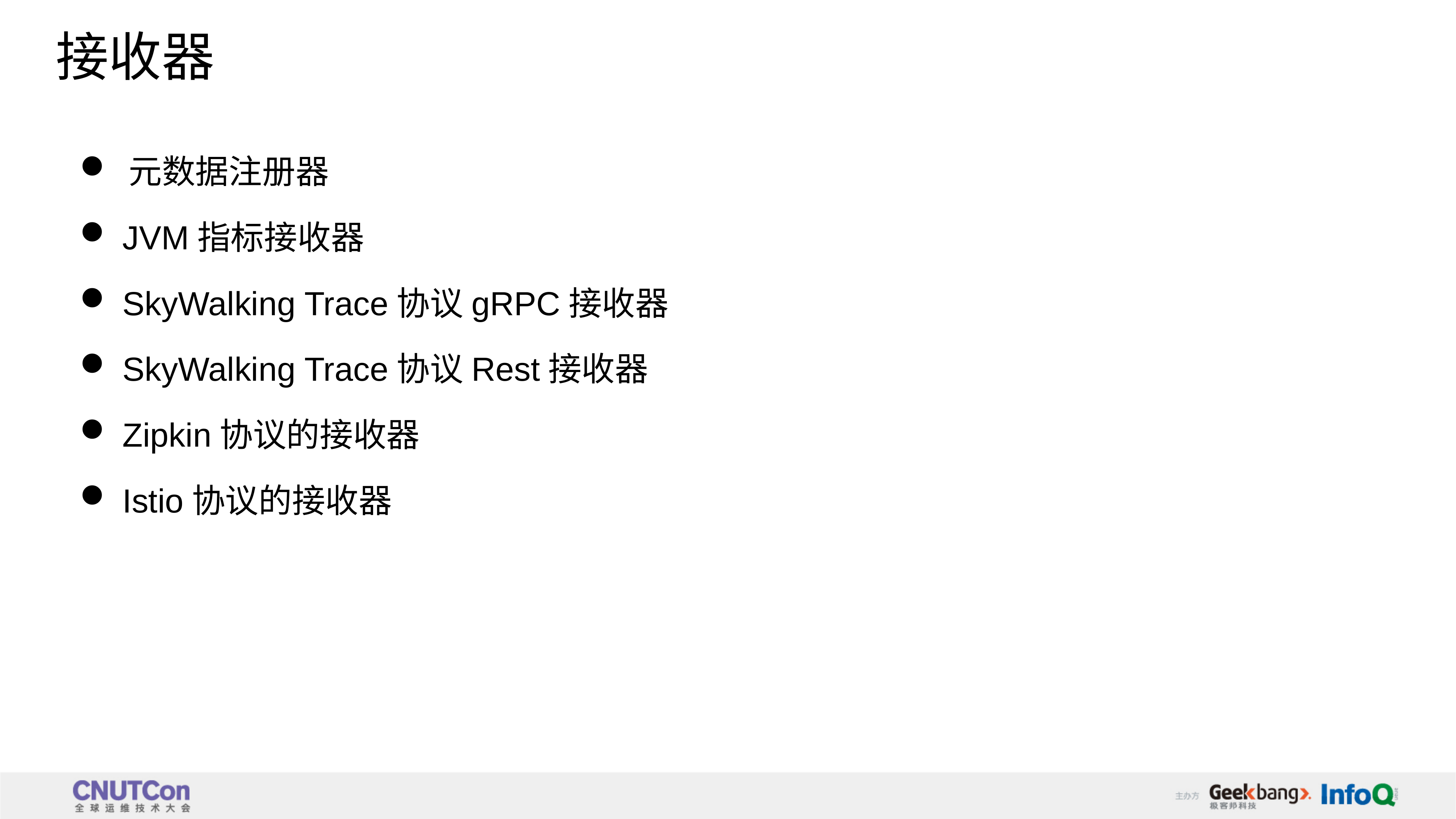

# 接收器
 元数据注册器
 JVM指标接收器
 SkyWalking Trace协议gRPC接收器
 SkyWalking Trace协议Rest接收器
 Zipkin协议的接收器
 Istio协议的接收器